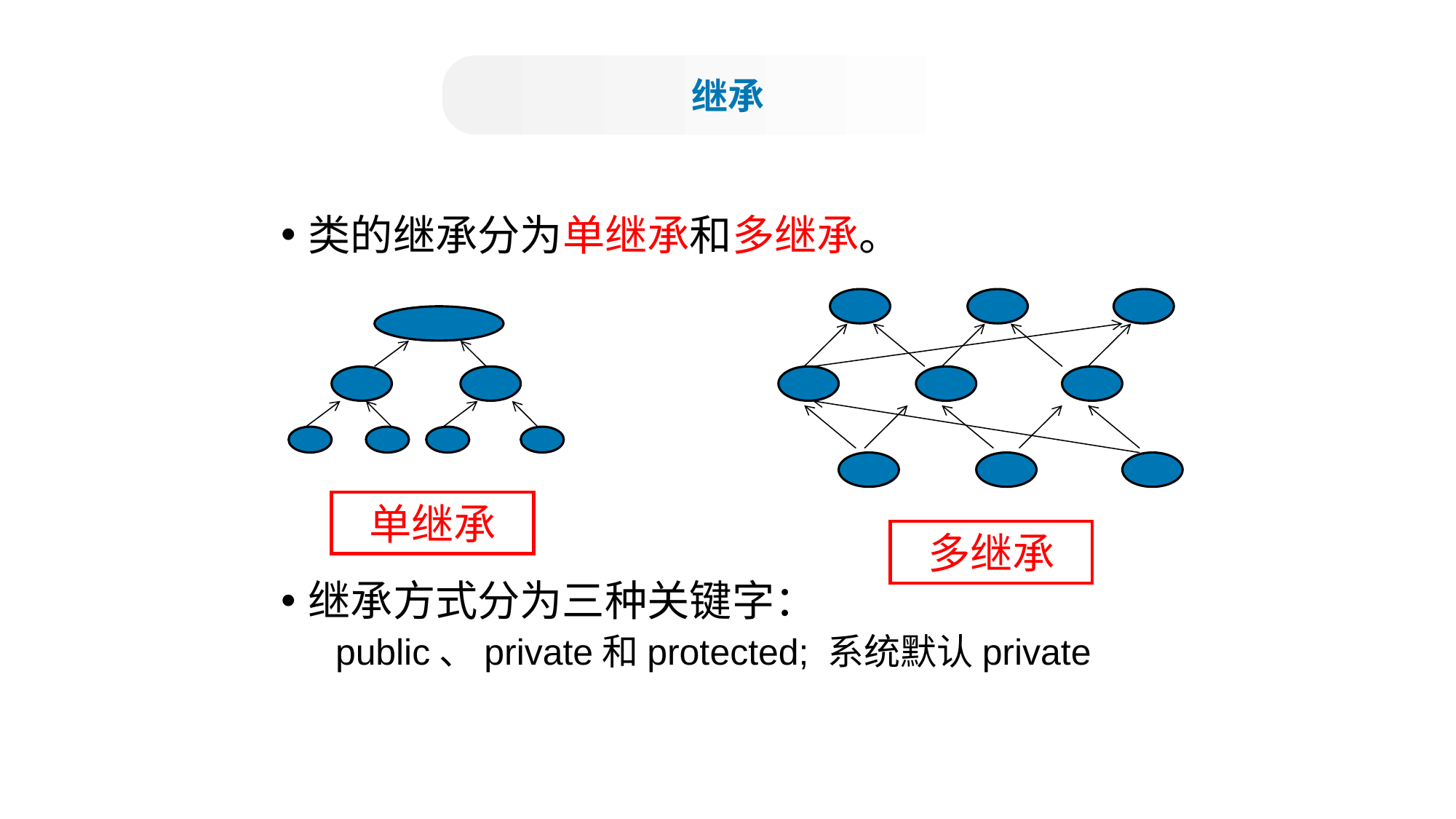

继承
类的继承分为单继承和多继承。

继承方式分为三种关键字：
public、private和protected; 系统默认private

单继承
多继承